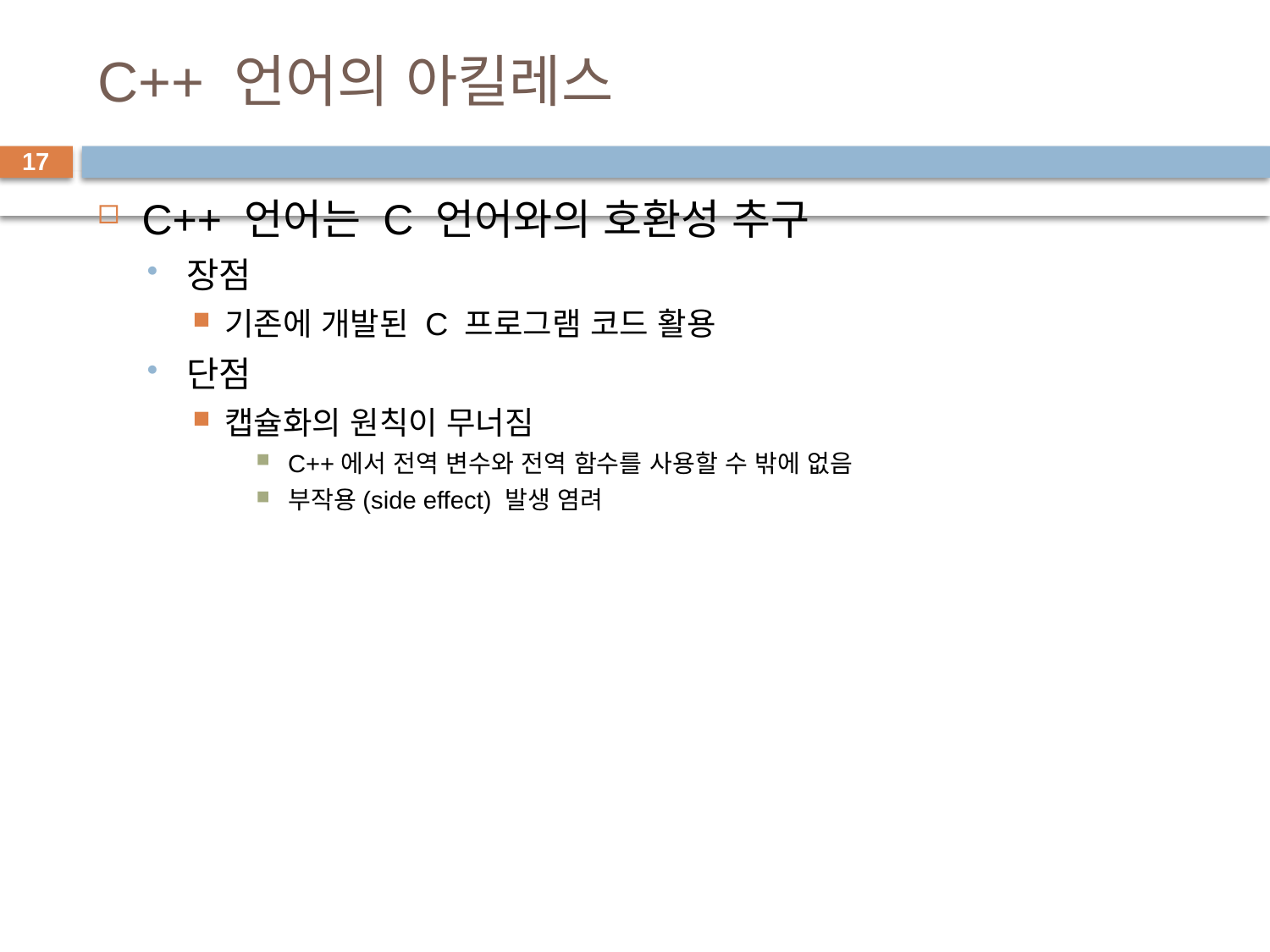

# C++ 언어의 아킬레스
17
C++ 언어는 C 언어와의 호환성 추구
장점
기존에 개발된 C 프로그램 코드 활용
단점
캡슐화의 원칙이 무너짐
C++에서 전역 변수와 전역 함수를 사용할 수 밖에 없음
부작용(side effect) 발생 염려